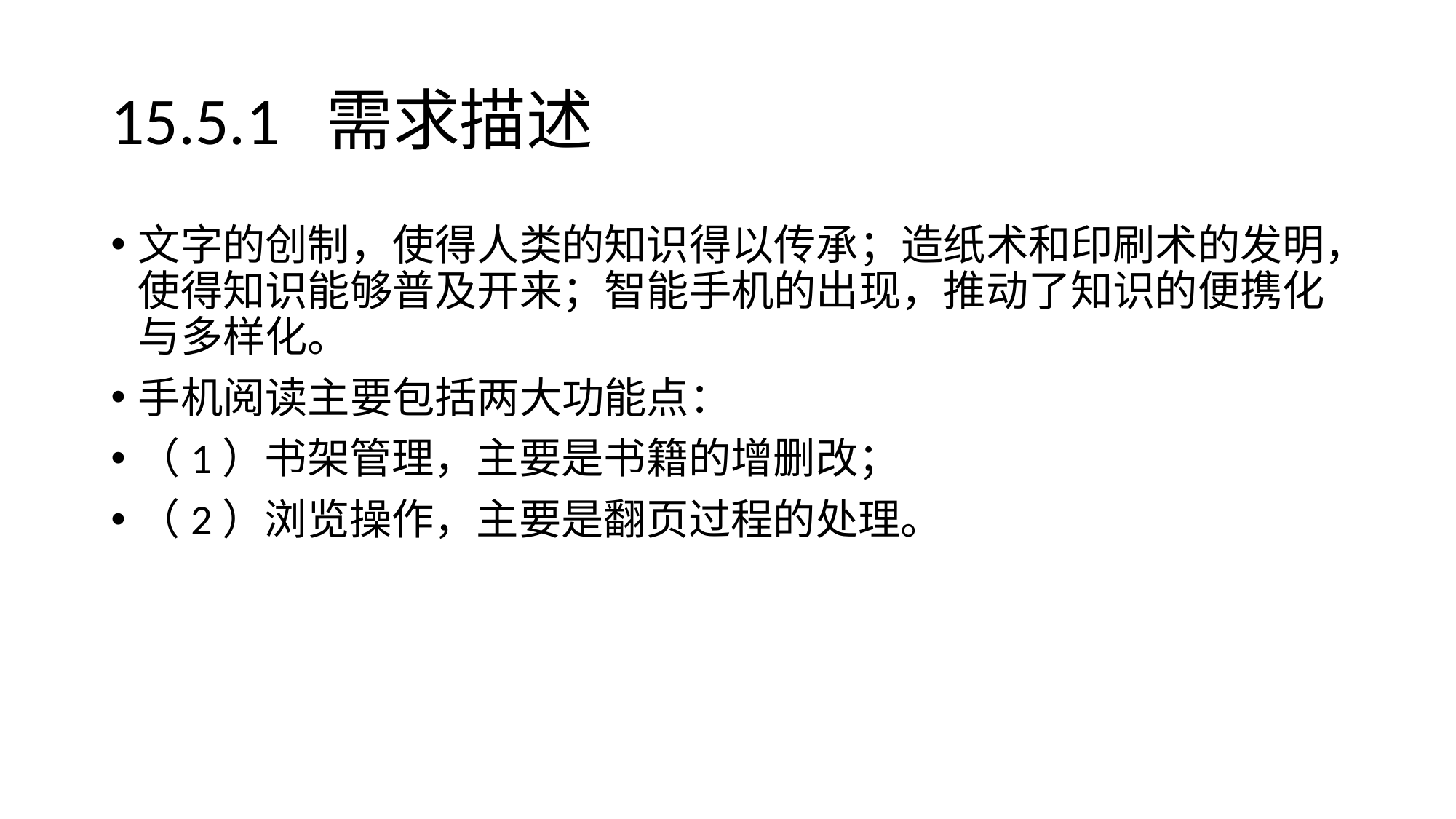

# 15.5.1  需求描述
文字的创制，使得人类的知识得以传承；造纸术和印刷术的发明，使得知识能够普及开来；智能手机的出现，推动了知识的便携化与多样化。
手机阅读主要包括两大功能点：
（1）书架管理，主要是书籍的增删改；
（2）浏览操作，主要是翻页过程的处理。